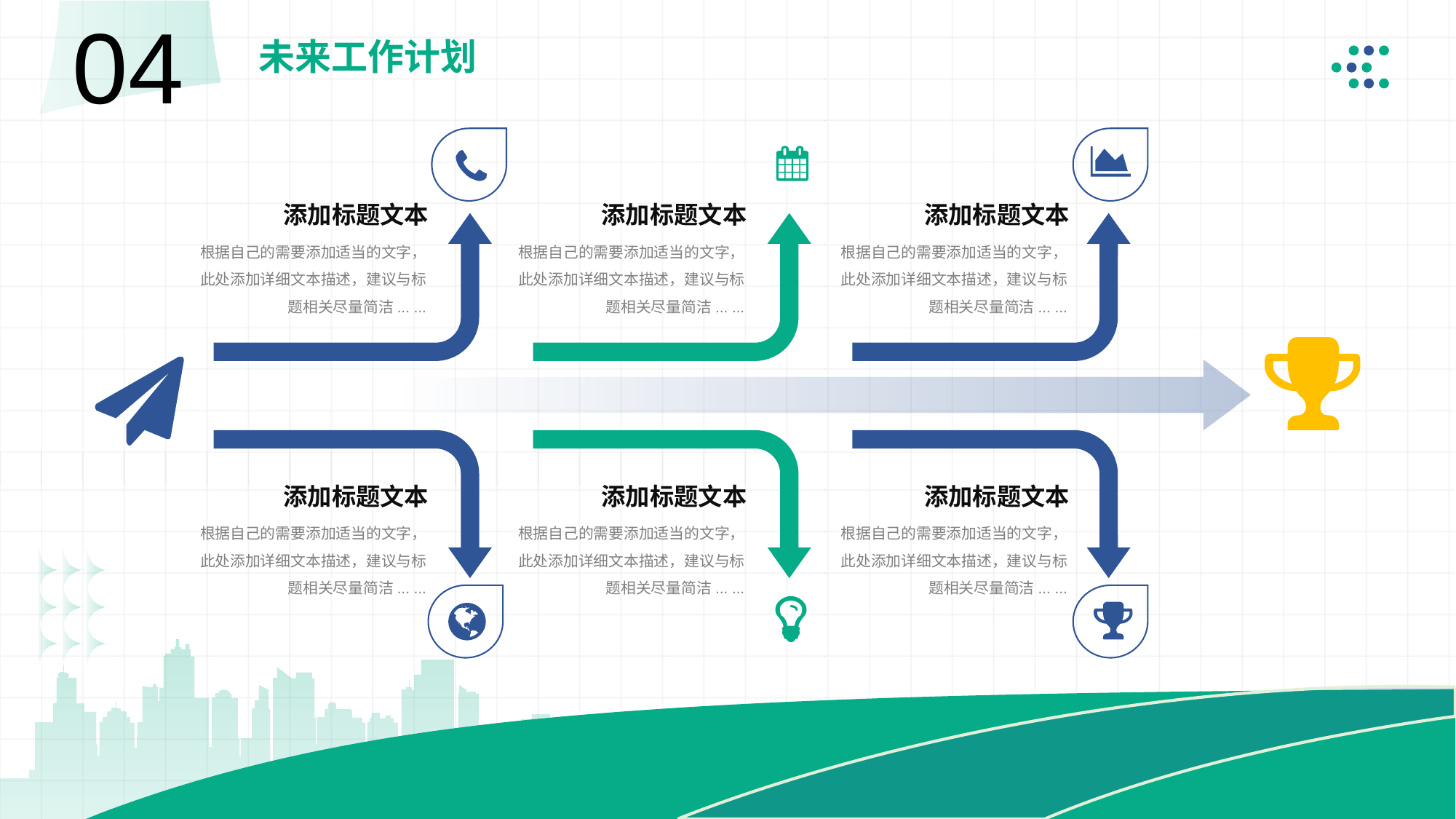

04
未来工作计划

添加标题文本
根据自己的需要添加适当的文字，此处添加详细文本描述，建议与标题相关尽量简洁... ...
添加标题文本
根据自己的需要添加适当的文字，此处添加详细文本描述，建议与标题相关尽量简洁... ...
添加标题文本
根据自己的需要添加适当的文字，此处添加详细文本描述，建议与标题相关尽量简洁... ...

添加标题文本
根据自己的需要添加适当的文字，此处添加详细文本描述，建议与标题相关尽量简洁... ...
添加标题文本
根据自己的需要添加适当的文字，此处添加详细文本描述，建议与标题相关尽量简洁... ...
添加标题文本
根据自己的需要添加适当的文字，此处添加详细文本描述，建议与标题相关尽量简洁... ...